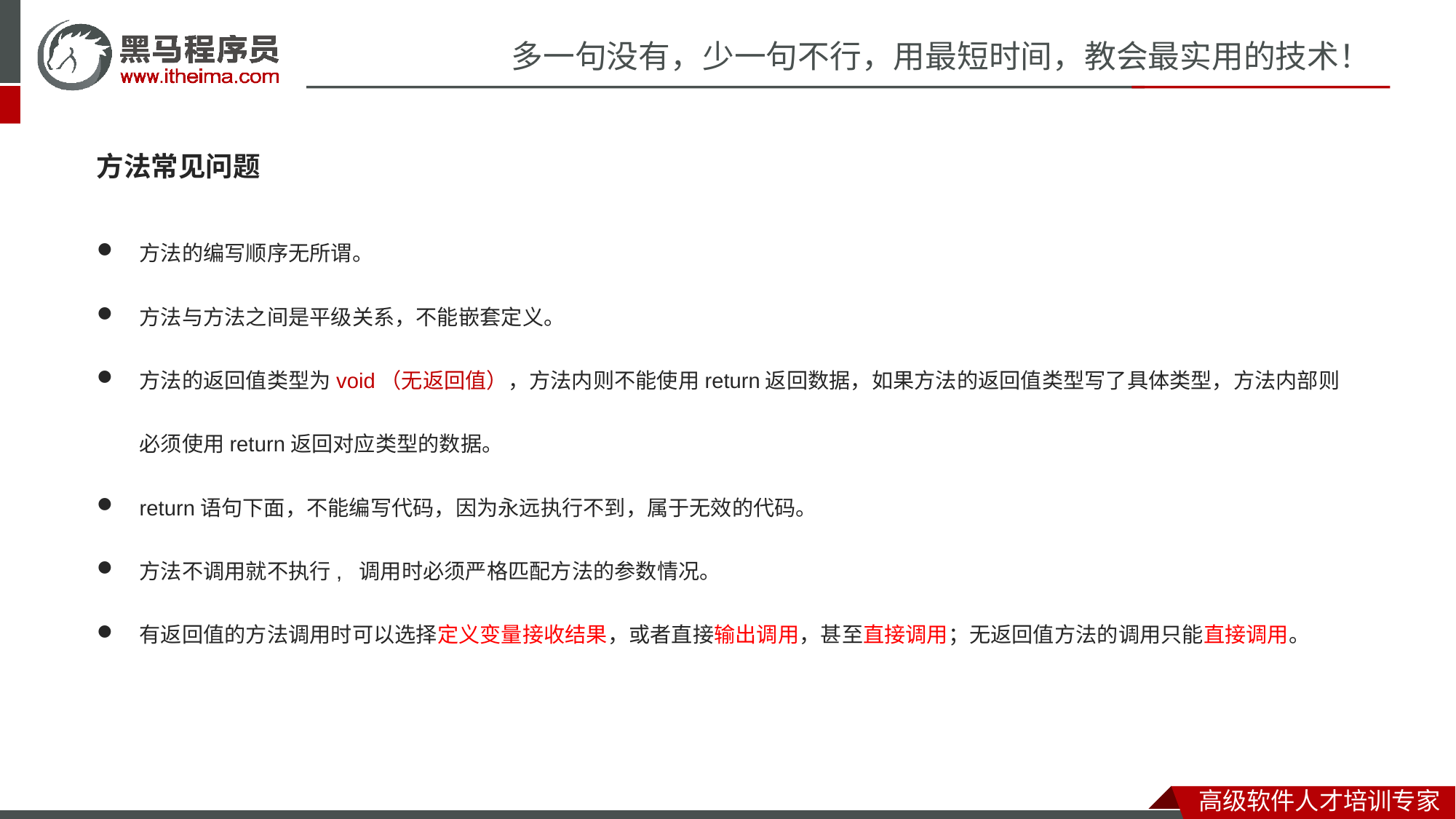

方法常见问题
方法的编写顺序无所谓。
方法与方法之间是平级关系，不能嵌套定义。
方法的返回值类型为void（无返回值），方法内则不能使用return返回数据，如果方法的返回值类型写了具体类型，方法内部则必须使用return返回对应类型的数据。
return语句下面，不能编写代码，因为永远执行不到，属于无效的代码。
方法不调用就不执行,  调用时必须严格匹配方法的参数情况。
有返回值的方法调用时可以选择定义变量接收结果，或者直接输出调用，甚至直接调用；无返回值方法的调用只能直接调用。